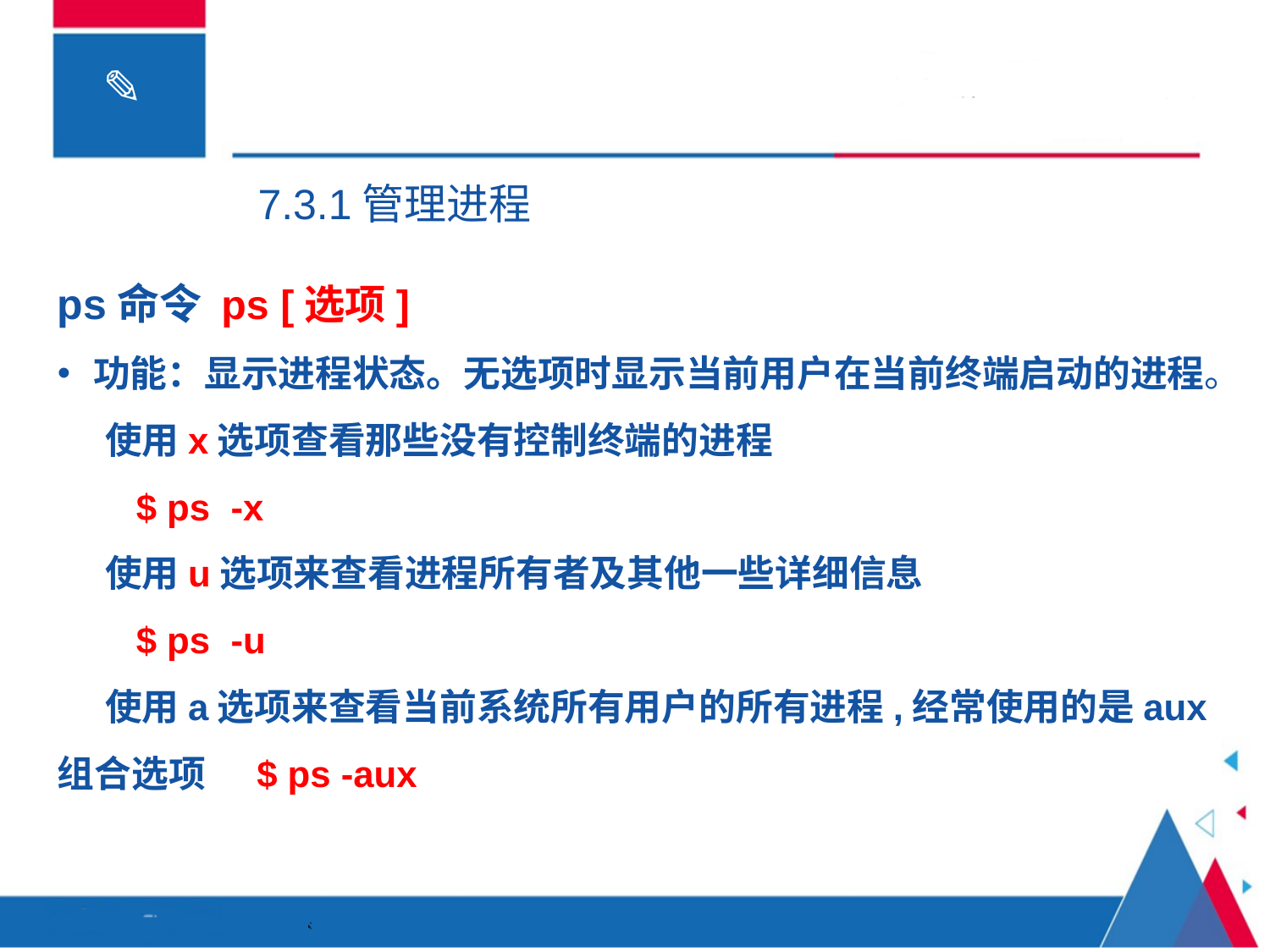

7.3.1管理进程
ps命令 ps [选项]
功能：显示进程状态。无选项时显示当前用户在当前终端启动的进程。
使用x选项查看那些没有控制终端的进程
   $ ps  -x
使用u选项来查看进程所有者及其他一些详细信息
   $ ps  -u
使用a选项来查看当前系统所有用户的所有进程,经常使用的是aux组合选项     $ ps -aux